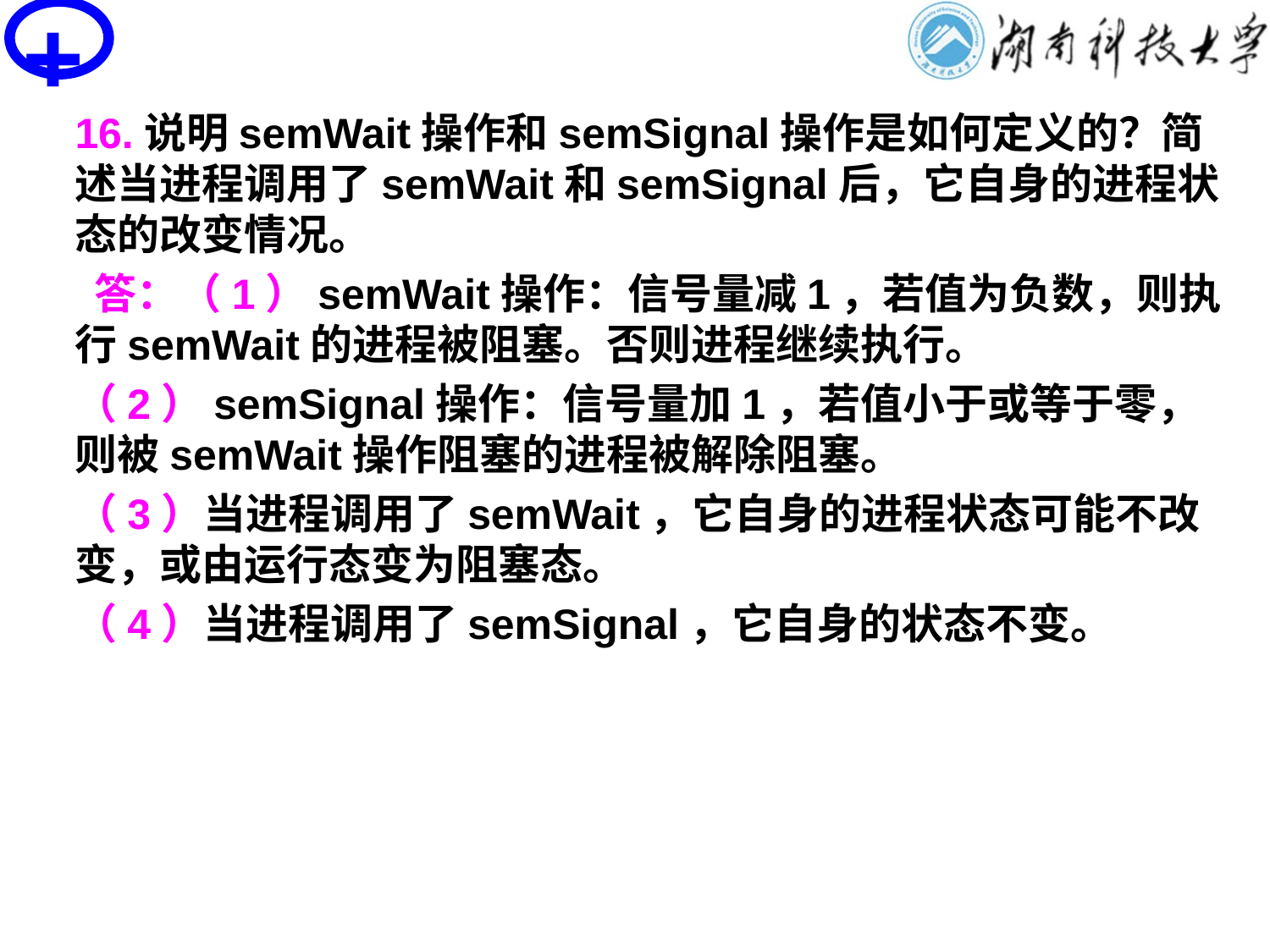

+

# PV操作思考题
16.说明semWait操作和semSignal操作是如何定义的？简述当进程调用了semWait和semSignal后，它自身的进程状态的改变情况。
 答：（1）semWait操作：信号量减1，若值为负数，则执行semWait的进程被阻塞。否则进程继续执行。
（2）semSignal操作：信号量加1，若值小于或等于零，则被semWait操作阻塞的进程被解除阻塞。
（3）当进程调用了semWait，它自身的进程状态可能不改变，或由运行态变为阻塞态。
（4）当进程调用了semSignal，它自身的状态不变。